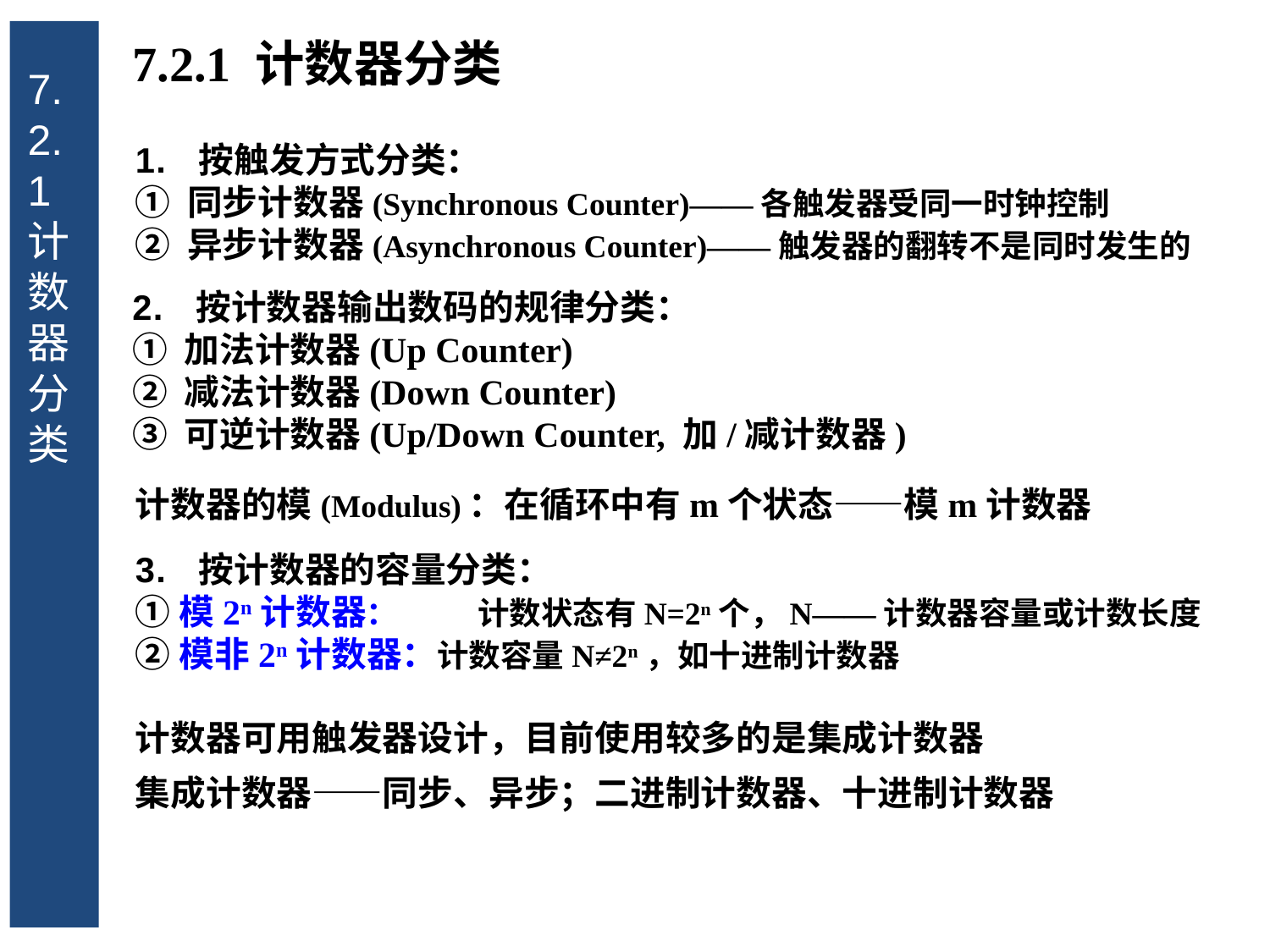

7.2.1 计数器分类
7.2.1 计数器分类
按触发方式分类：
① 同步计数器(Synchronous Counter)——各触发器受同一时钟控制
② 异步计数器(Asynchronous Counter)——触发器的翻转不是同时发生的
按计数器输出数码的规律分类：
① 加法计数器(Up Counter)
② 减法计数器(Down Counter)
③ 可逆计数器(Up/Down Counter, 加/减计数器)
计数器的模(Modulus)：在循环中有m个状态——模m计数器
按计数器的容量分类：
①模2n计数器：	     计数状态有N=2n个，N——计数器容量或计数长度
②模非2n计数器：计数容量N≠2n，如十进制计数器
计数器可用触发器设计，目前使用较多的是集成计数器
集成计数器——同步、异步；二进制计数器、十进制计数器